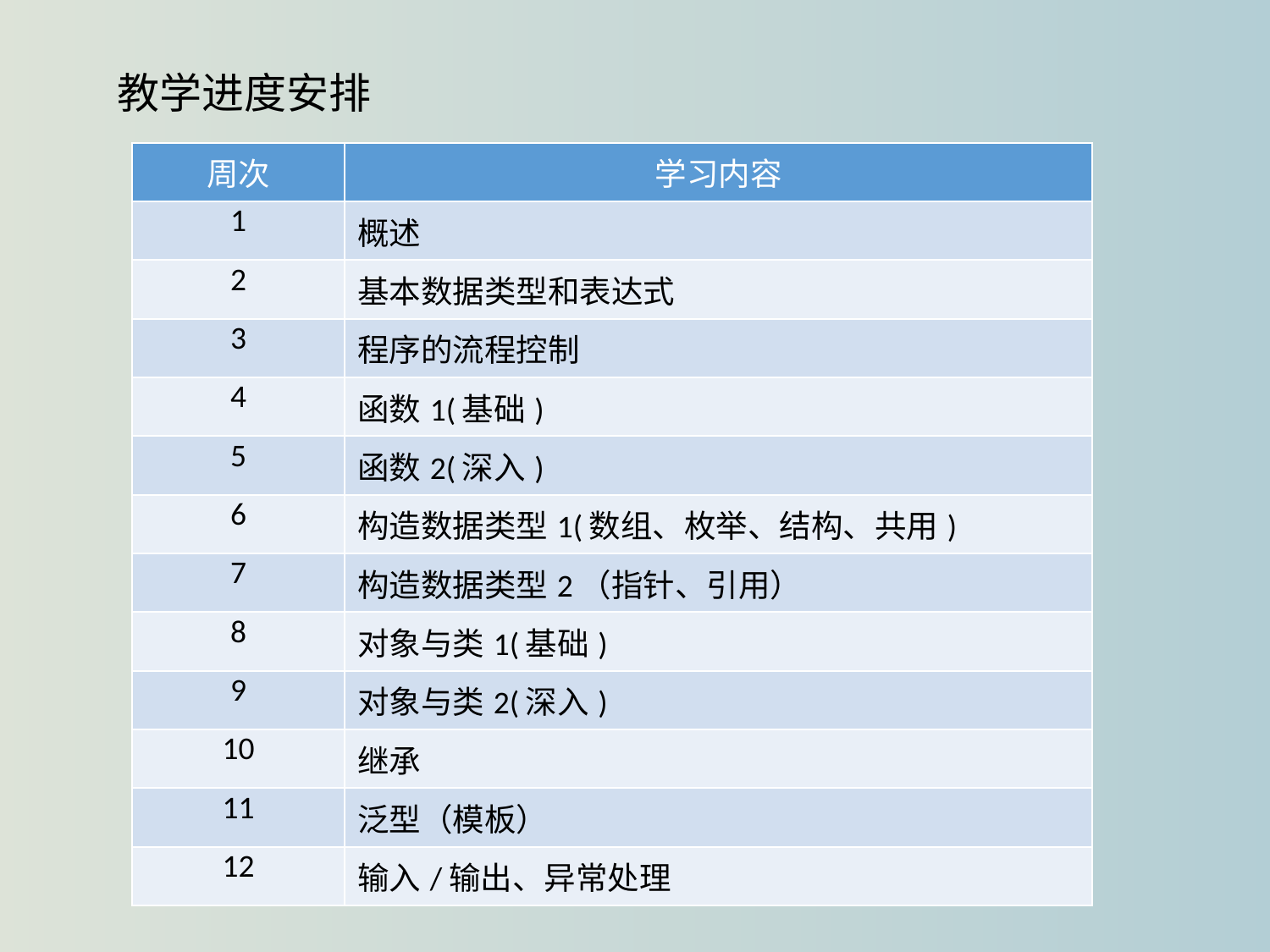

教学进度安排
| 周次 | 学习内容 |
| --- | --- |
| 1 | 概述 |
| 2 | 基本数据类型和表达式 |
| 3 | 程序的流程控制 |
| 4 | 函数1(基础) |
| 5 | 函数2(深入) |
| 6 | 构造数据类型1(数组、枚举、结构、共用) |
| 7 | 构造数据类型2（指针、引用） |
| 8 | 对象与类1(基础) |
| 9 | 对象与类2(深入) |
| 10 | 继承 |
| 11 | 泛型（模板） |
| 12 | 输入/输出、异常处理 |